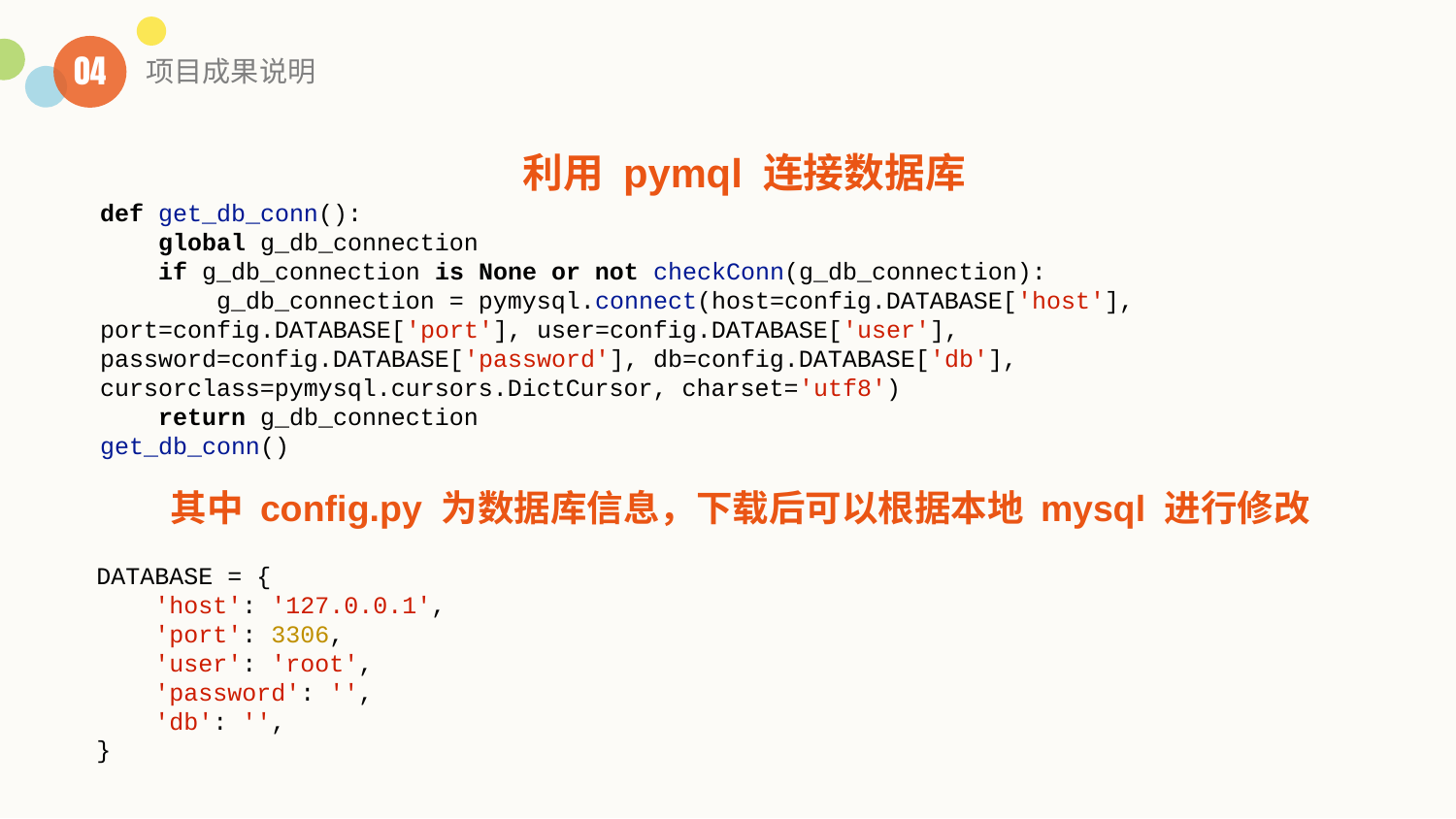

04
项目成果说明

利用 pymql 连接数据库
def get_db_conn():
    global g_db_connection
    if g_db_connection is None or not checkConn(g_db_connection):
        g_db_connection = pymysql.connect(host=config.DATABASE['host'], port=config.DATABASE['port'], user=config.DATABASE['user'], password=config.DATABASE['password'], db=config.DATABASE['db'], cursorclass=pymysql.cursors.DictCursor, charset='utf8')
    return g_db_connection
get_db_conn()
其中 config.py 为数据库信息，下载后可以根据本地 mysql 进行修改
DATABASE = {
    'host': '127.0.0.1',
    'port': 3306,
    'user': 'root',
    'password': '',
    'db': '',
}